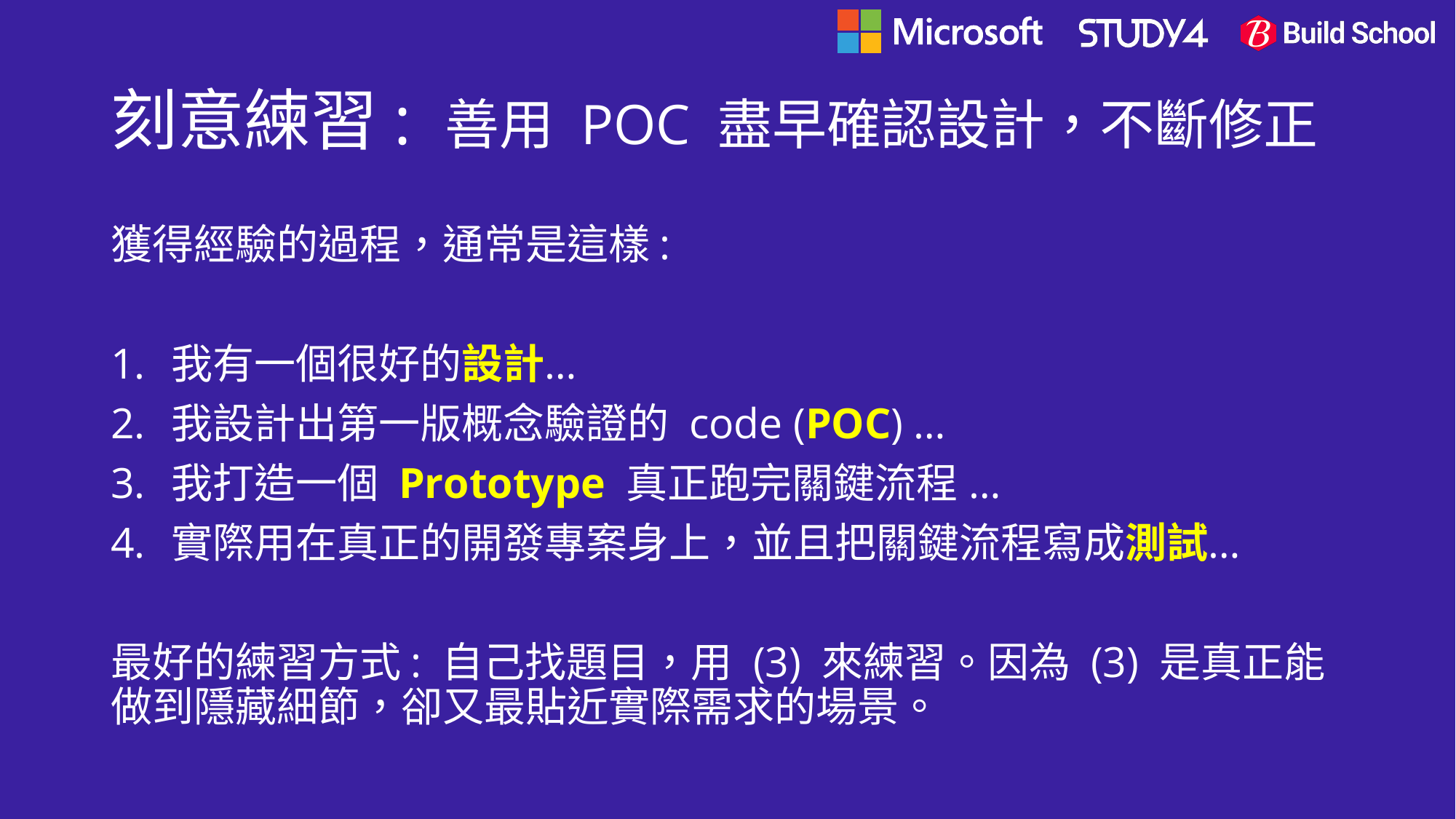

# 刻意練習: 善用 POC 盡早確認設計，不斷修正
獲得經驗的過程，通常是這樣:

我有一個很好的設計…
我設計出第一版概念驗證的 code (POC) …
我打造一個 Prototype 真正跑完關鍵流程 …
實際用在真正的開發專案身上，並且把關鍵流程寫成測試…

最好的練習方式: 自己找題目，用 (3) 來練習。因為 (3) 是真正能做到隱藏細節，卻又最貼近實際需求的場景。